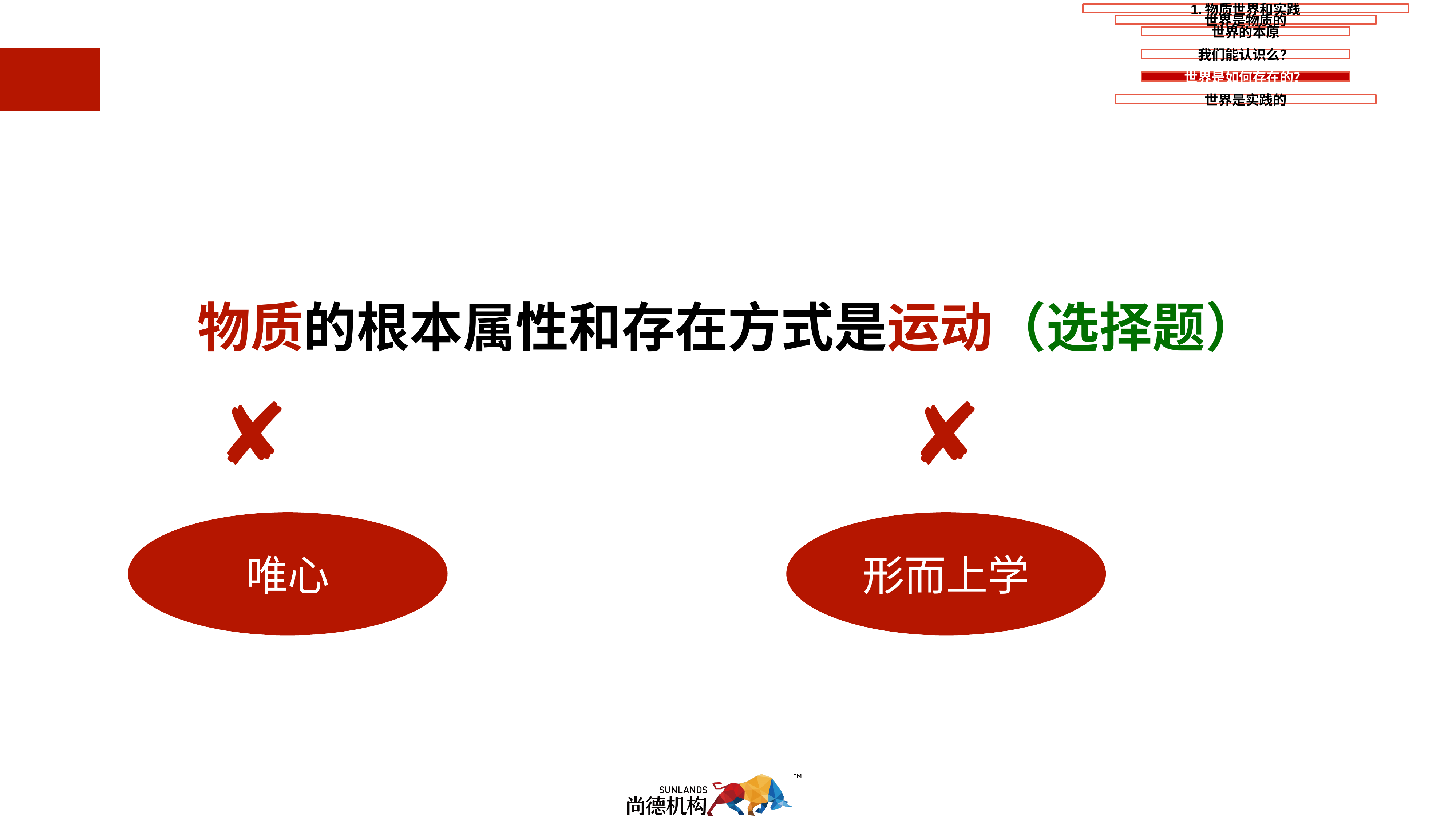

1.1.1.3运动是物质的根本属性
1.物质世界和实践
世界是物质的
世界是实践的
世界的本原
我们能认识么？
世界是如何存在的？
物质的根本属性和存在方式是运动（选择题）
✘
✘
唯心
形而上学